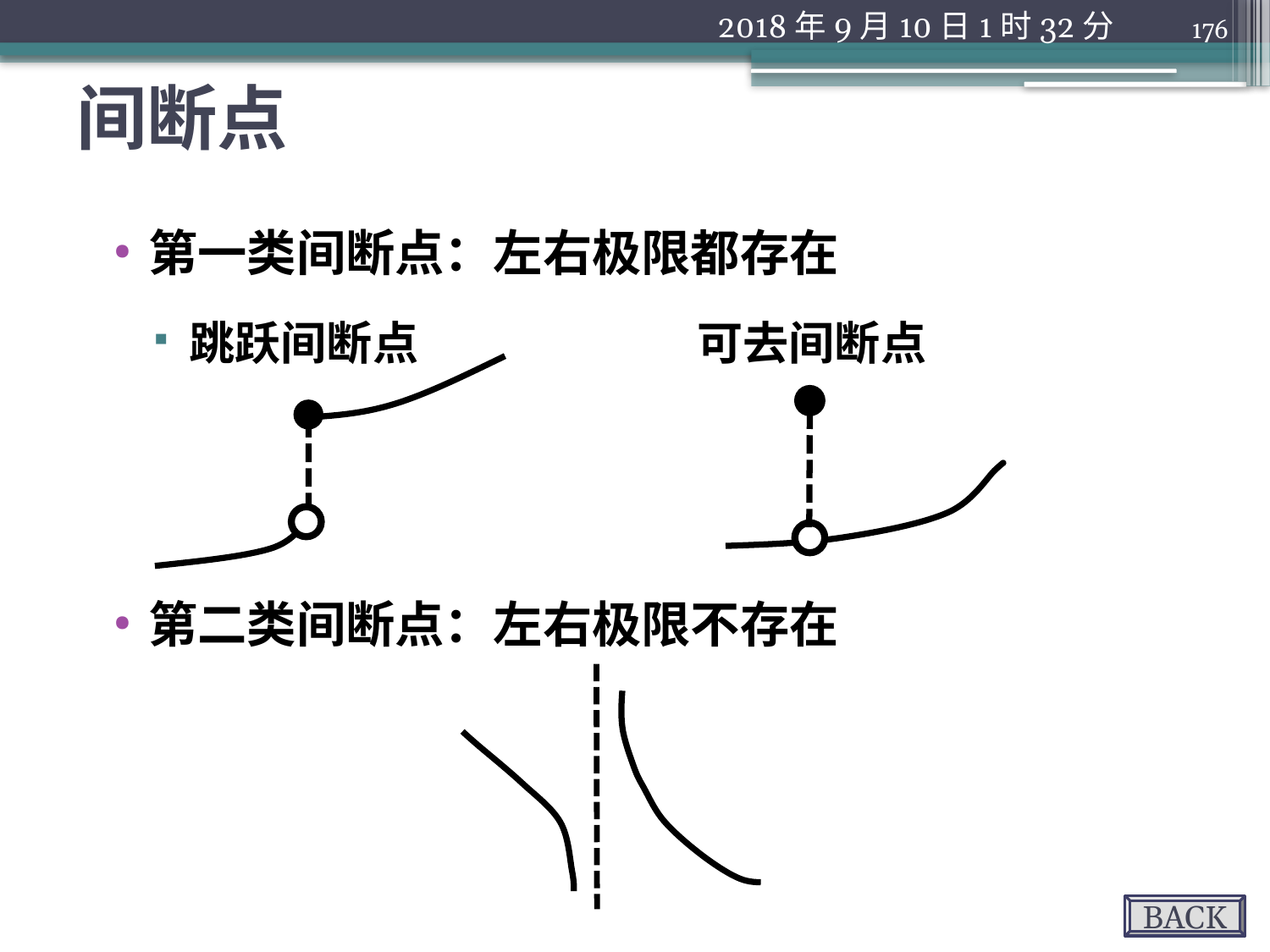

2018年9月10日1时32分
176
# 间断点
第一类间断点：左右极限都存在
跳跃间断点			可去间断点

第二类间断点：左右极限不存在

BACK